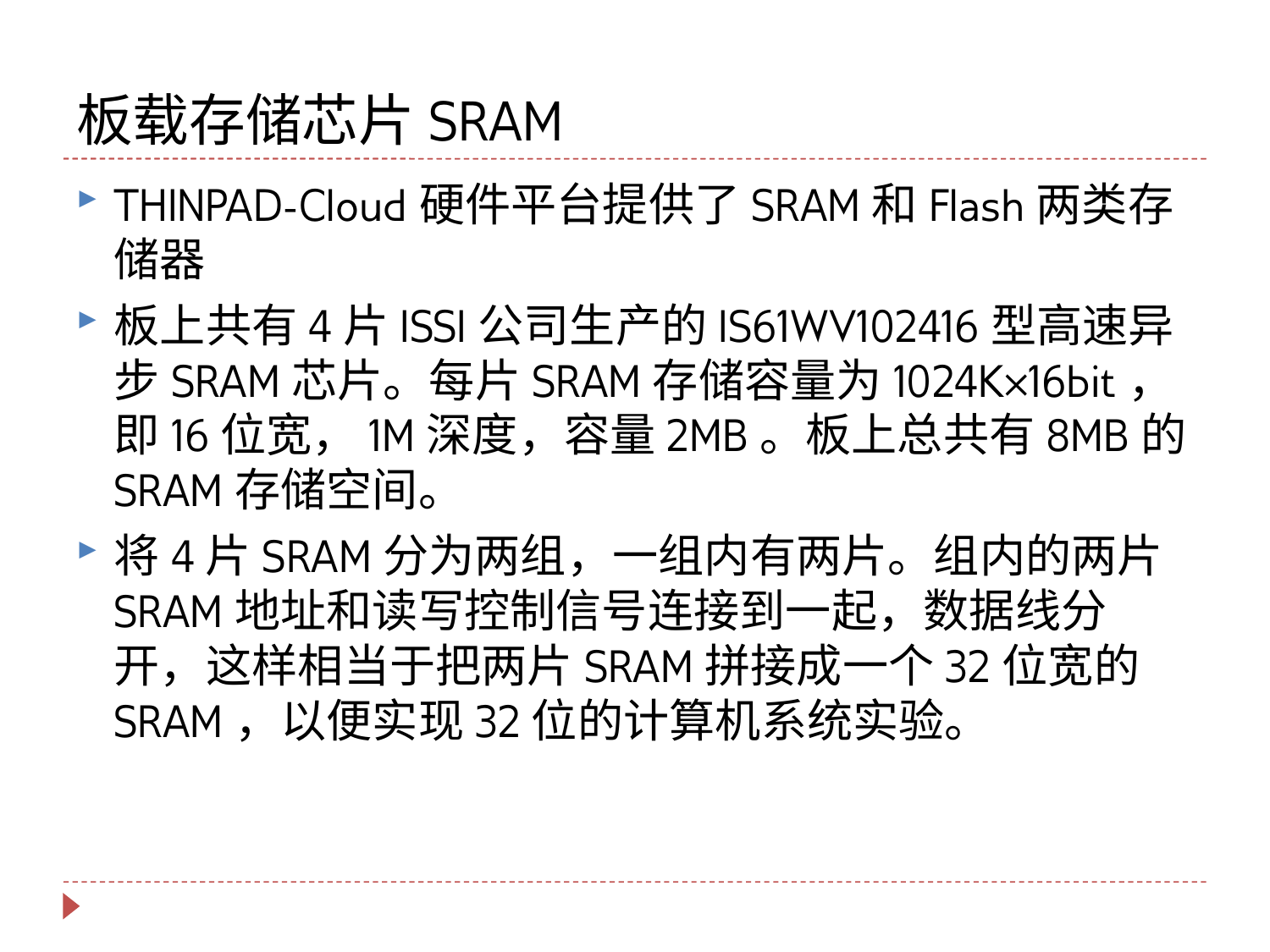

# 板载存储芯片SRAM
THINPAD-Cloud硬件平台提供了SRAM和Flash两类存储器
板上共有4片ISSI公司生产的IS61WV102416型高速异步SRAM芯片。每片SRAM存储容量为1024K×16bit，即16位宽，1M深度，容量2MB。板上总共有8MB的SRAM存储空间。
将4片SRAM分为两组，一组内有两片。组内的两片SRAM地址和读写控制信号连接到一起，数据线分开，这样相当于把两片SRAM拼接成一个32位宽的SRAM，以便实现32位的计算机系统实验。